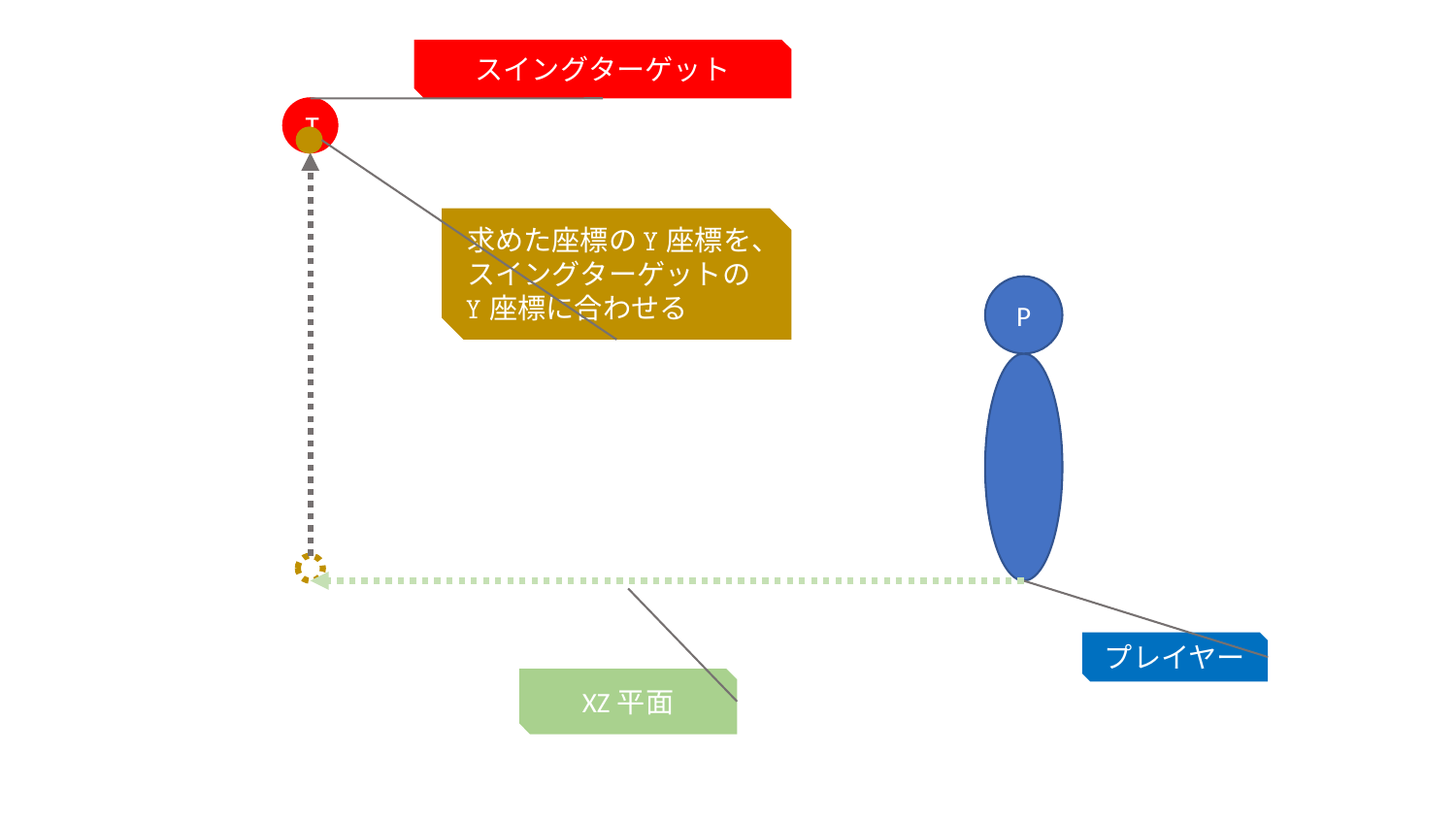

スイングターゲット
T

求めた座標のY座標を、スイングターゲットのY座標に合わせる
P

プレイヤー
XZ平面